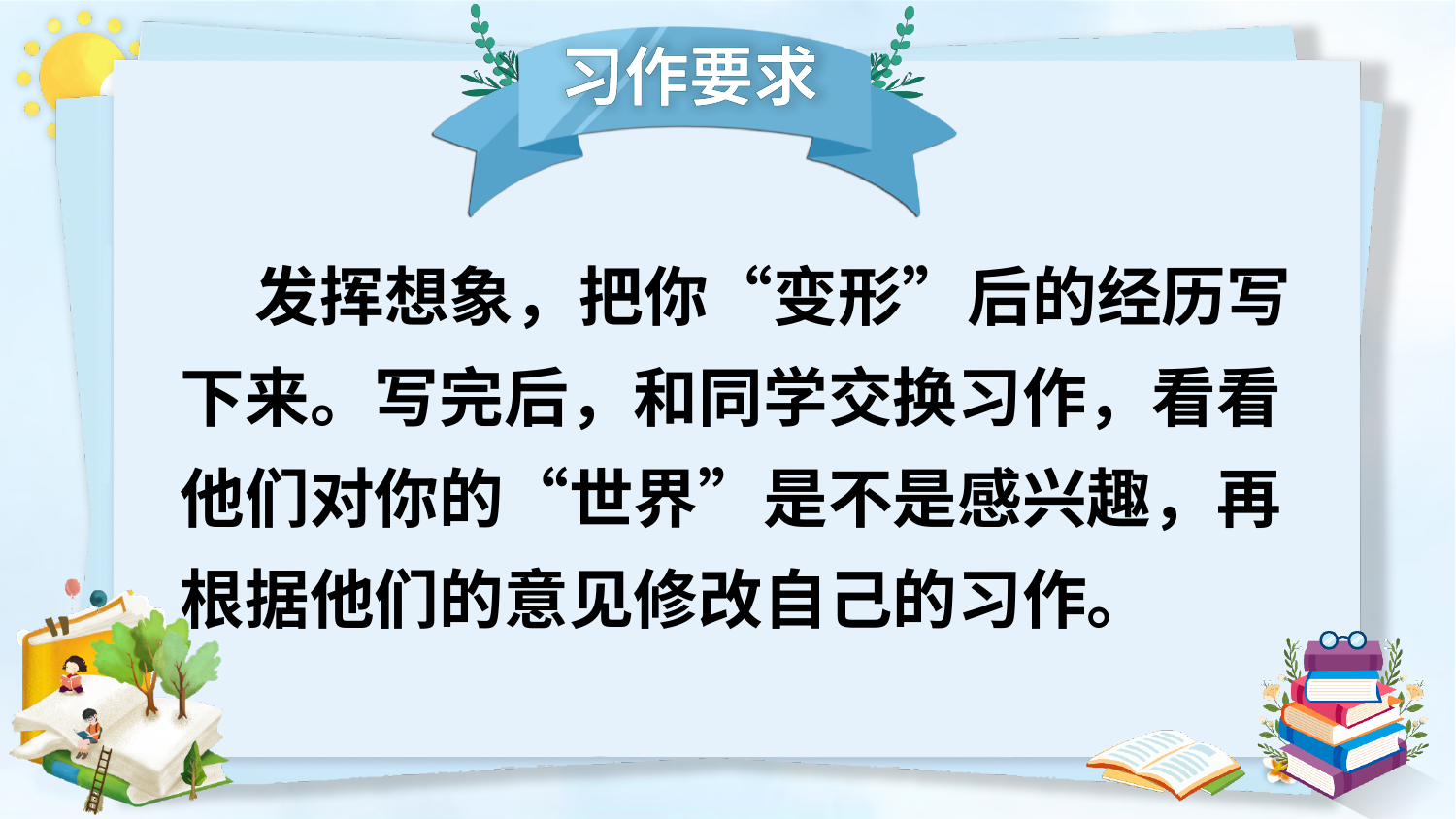

习作要求
    发挥想象，把你“变形”后的经历写下来。写完后，和同学交换习作，看看他们对你的“世界”是不是感兴趣，再根据他们的意见修改自己的习作。